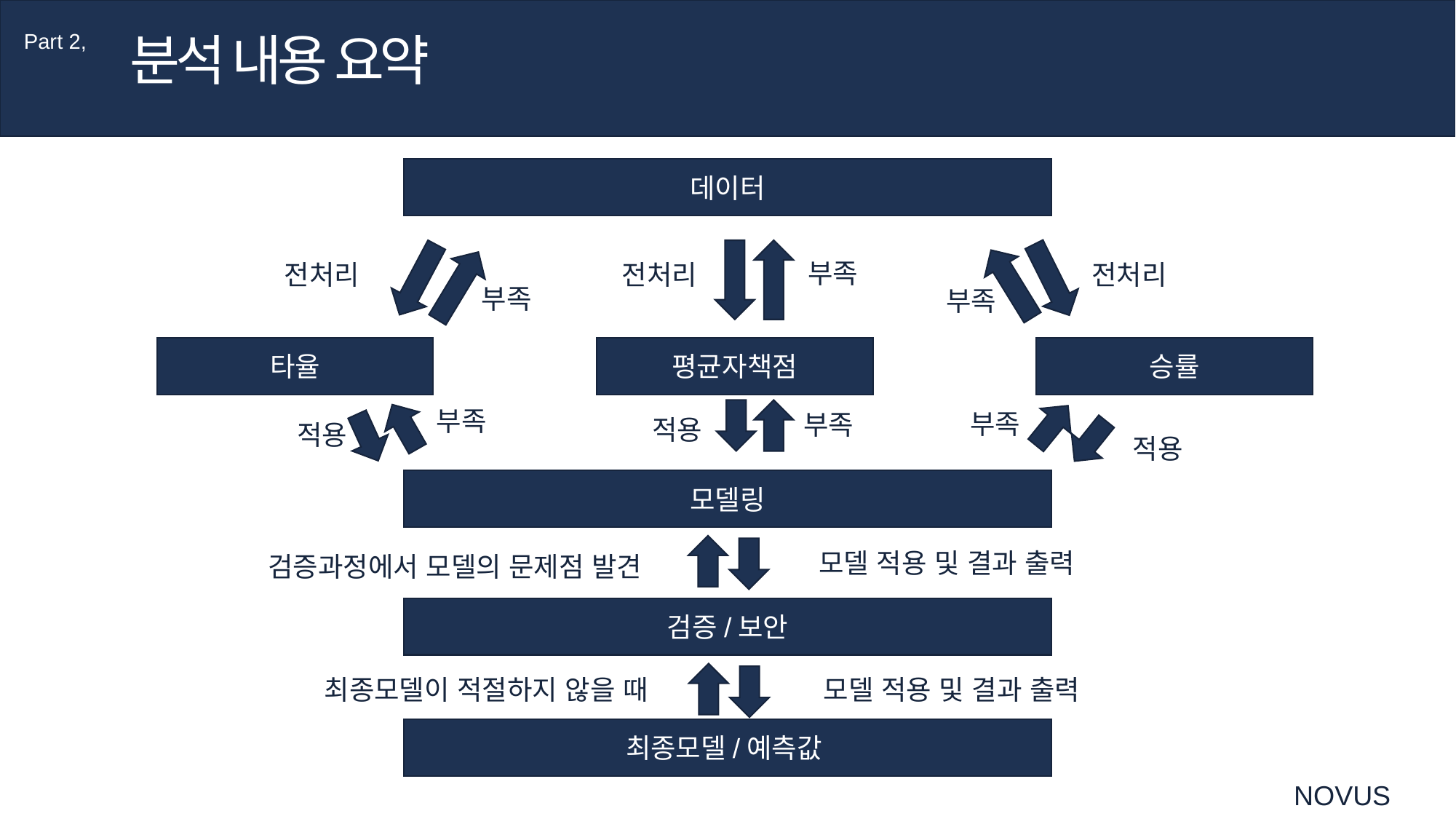

분석 내용 요약
Part 2,
데이터
부족
전처리
전처리
전처리

부족
부족
평균자책점
타율
승률
부족
부족
부족

적용
적용

적용
모델링
모델 적용 및 결과 출력

검증과정에서 모델의 문제점 발견
검증/보안
최종모델이 적절하지 않을 때
모델 적용 및 결과 출력

최종모델/예측값
NOVUS